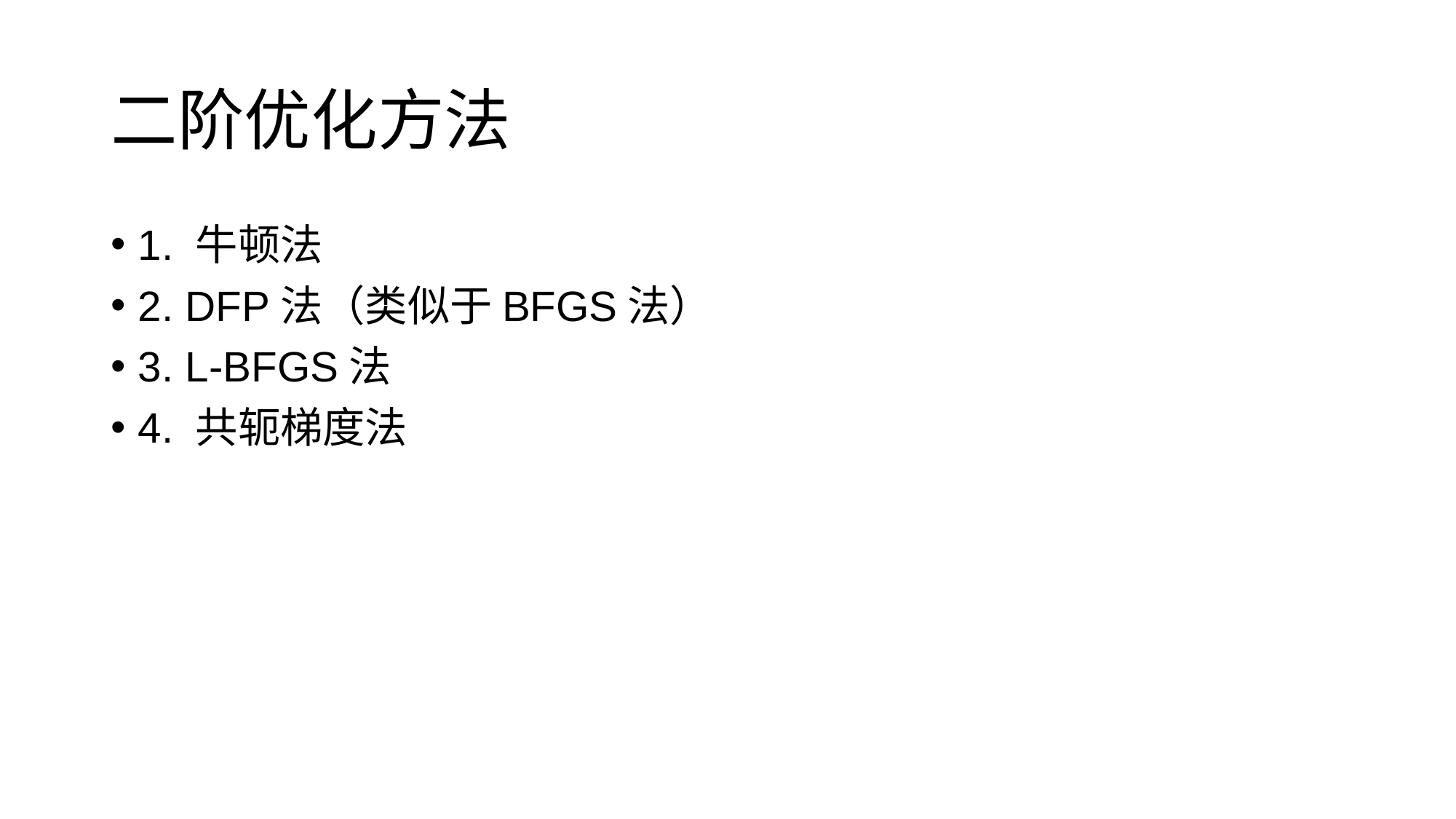

# 二阶优化方法
1. 牛顿法
2. DFP法（类似于BFGS法）
3. L-BFGS法
4. 共轭梯度法